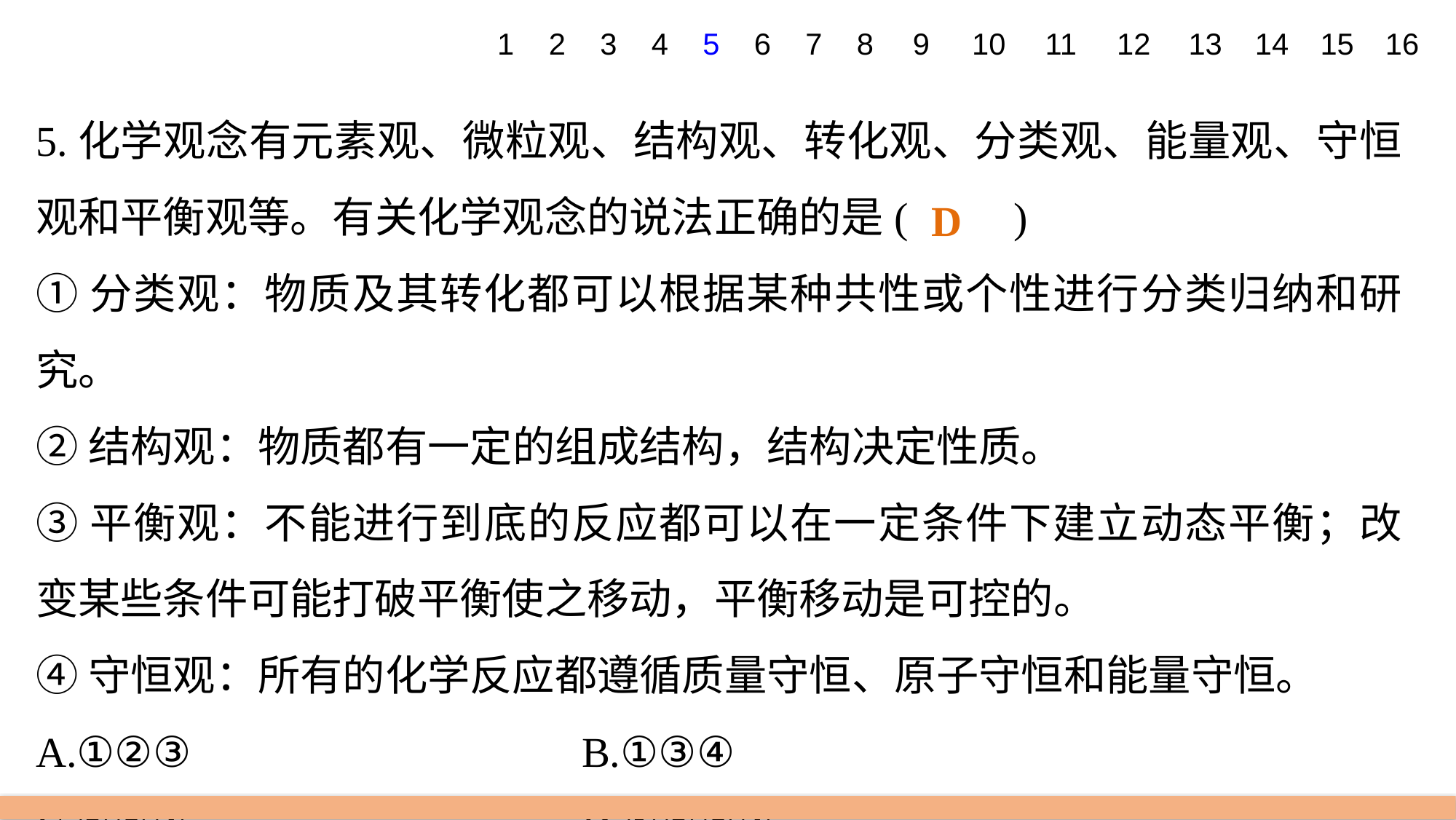

1
2
3
4
5
6
7
8
9
10
11
12
13
14
15
16
5.化学观念有元素观、微粒观、结构观、转化观、分类观、能量观、守恒观和平衡观等。有关化学观念的说法正确的是(　　)
①分类观：物质及其转化都可以根据某种共性或个性进行分类归纳和研究。
②结构观：物质都有一定的组成结构，结构决定性质。
③平衡观：不能进行到底的反应都可以在一定条件下建立动态平衡；改变某些条件可能打破平衡使之移动，平衡移动是可控的。
④守恒观：所有的化学反应都遵循质量守恒、原子守恒和能量守恒。
A.①②③  				B.①③④
C.②③④  				D.①②③④
D